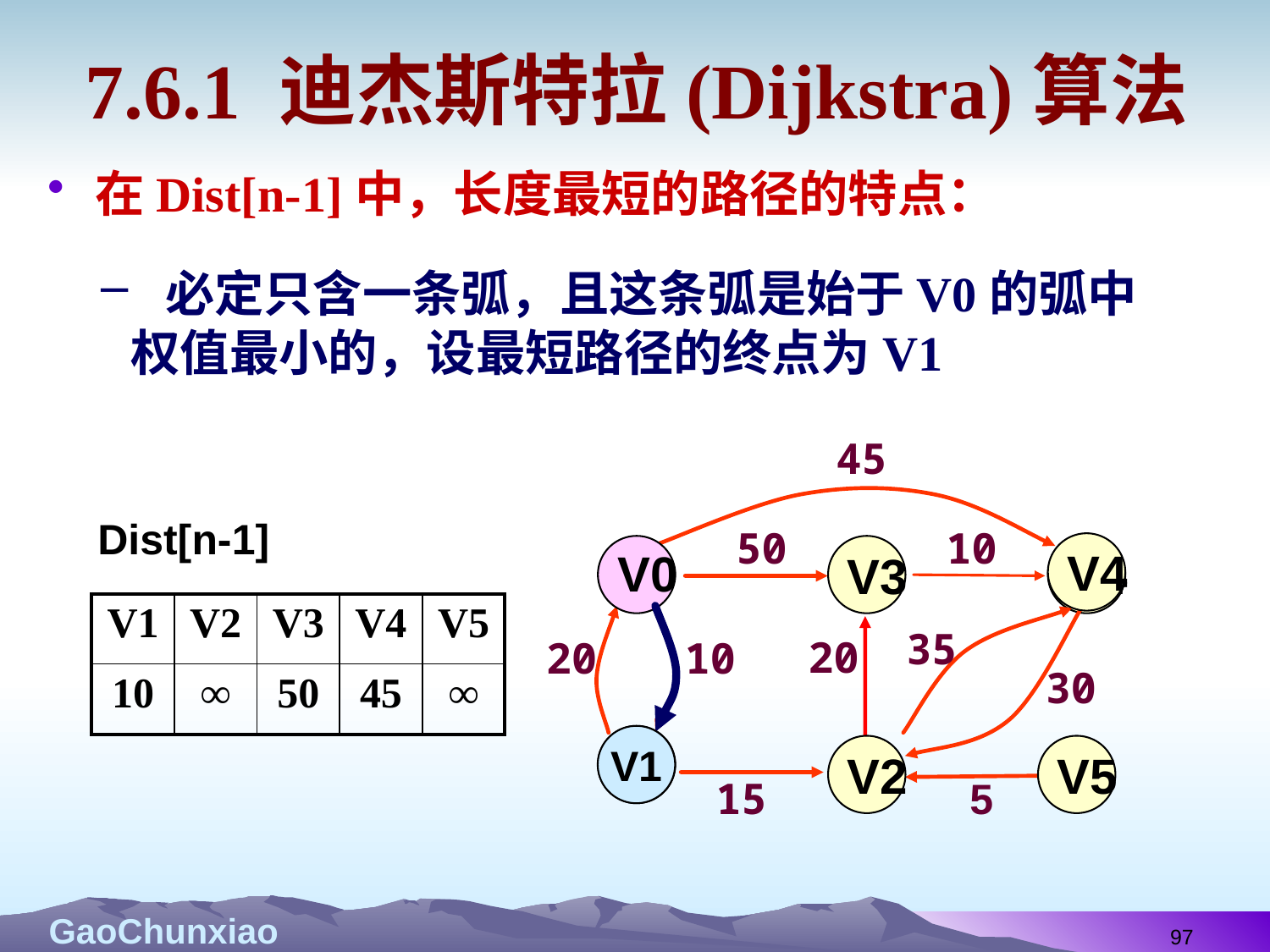

# 7.6.1 迪杰斯特拉(Dijkstra)算法
在Dist[n-1]中，长度最短的路径的特点：
  必定只含一条弧，且这条弧是始于V0的弧中权值最小的，设最短路径的终点为V1
45

Dist[n-1]
50
10

 V4

 V0

 V3

 V4

| V1 | V2 | V3 | V4 | V5 |
| --- | --- | --- | --- | --- |
| 10 | ∞ | 50 | 45 | ∞ |

35

20
20
10
30
V1
V1

 V2

 V5
15
5

97